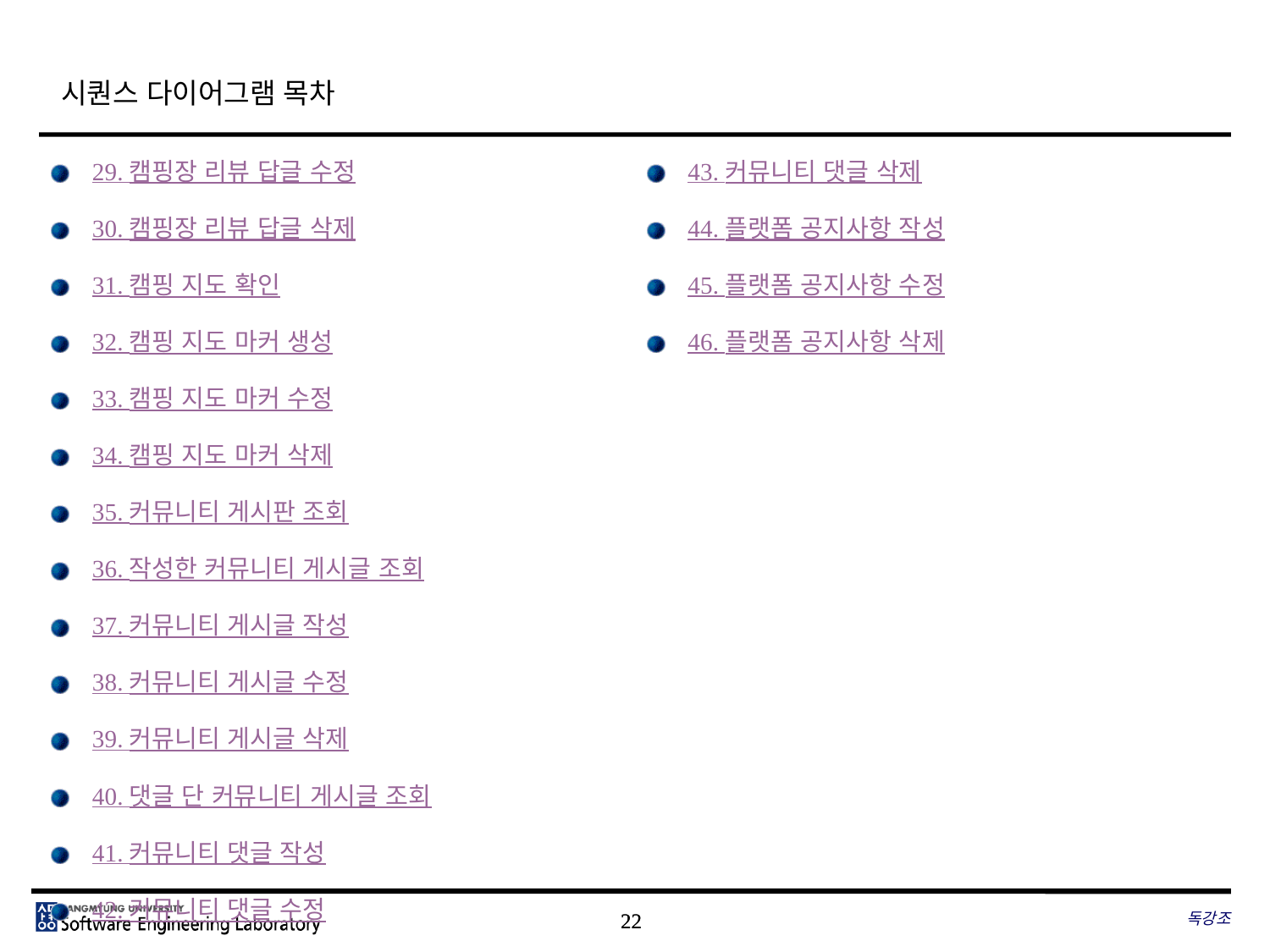

# 시퀀스 다이어그램 목차
29. 캠핑장 리뷰 답글 수정
30. 캠핑장 리뷰 답글 삭제
31. 캠핑 지도 확인
32. 캠핑 지도 마커 생성
33. 캠핑 지도 마커 수정
34. 캠핑 지도 마커 삭제
35. 커뮤니티 게시판 조회
36. 작성한 커뮤니티 게시글 조회
37. 커뮤니티 게시글 작성
38. 커뮤니티 게시글 수정
39. 커뮤니티 게시글 삭제
40. 댓글 단 커뮤니티 게시글 조회
41. 커뮤니티 댓글 작성
42. 커뮤니티 댓글 수정
43. 커뮤니티 댓글 삭제
44. 플랫폼 공지사항 작성
45. 플랫폼 공지사항 수정
46. 플랫폼 공지사항 삭제
독강조